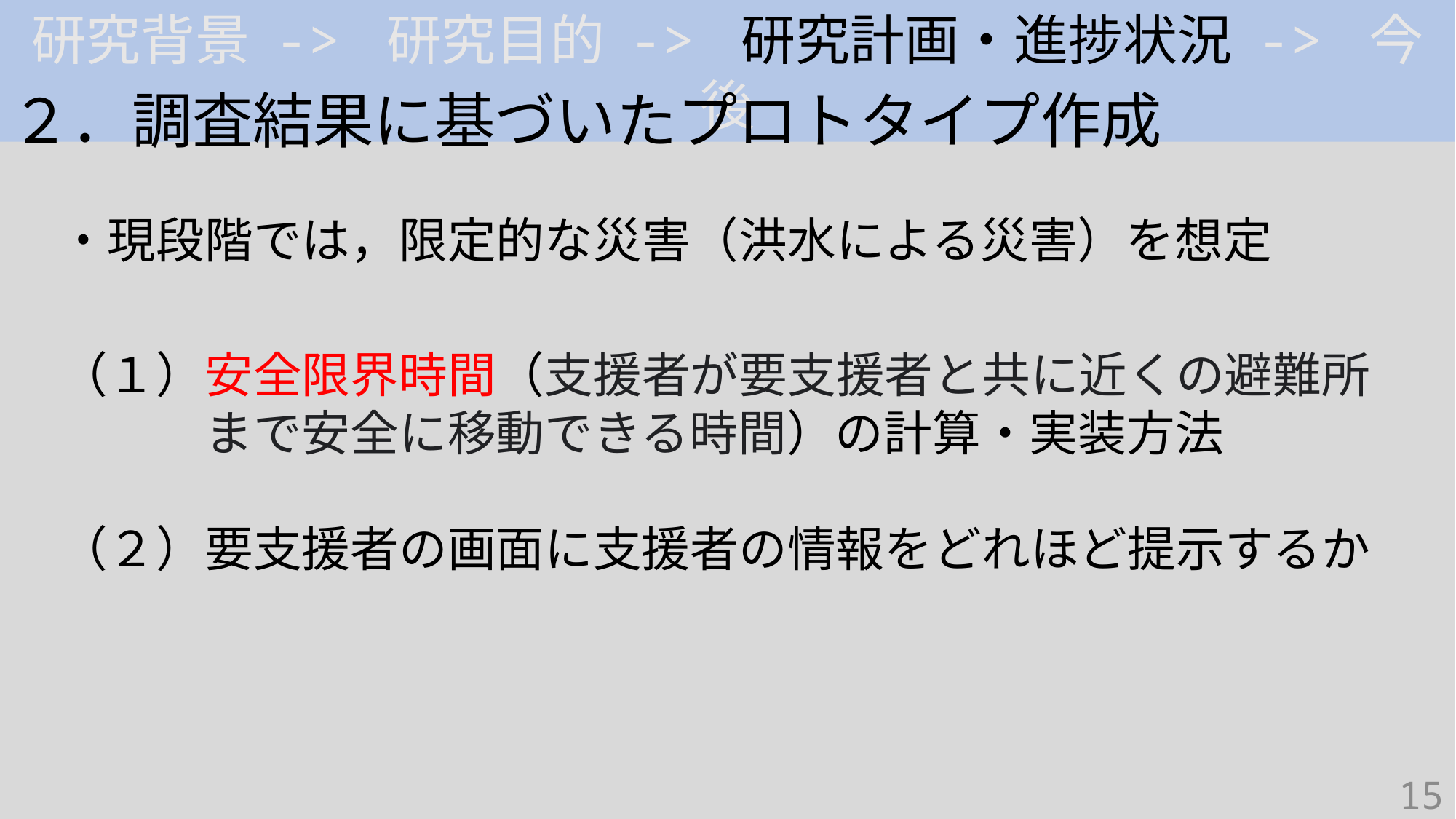

研究背景 -> 研究目的 -> 研究計画・進捗状況 -> 今後
２．調査結果に基づいたプロトタイプ作成
・現段階では，限定的な災害（洪水による災害）を想定
（１）安全限界時間（支援者が要支援者と共に近くの避難所
　　　まで安全に移動できる時間）の計算・実装方法

（２）要支援者の画面に支援者の情報をどれほど提示するか
15